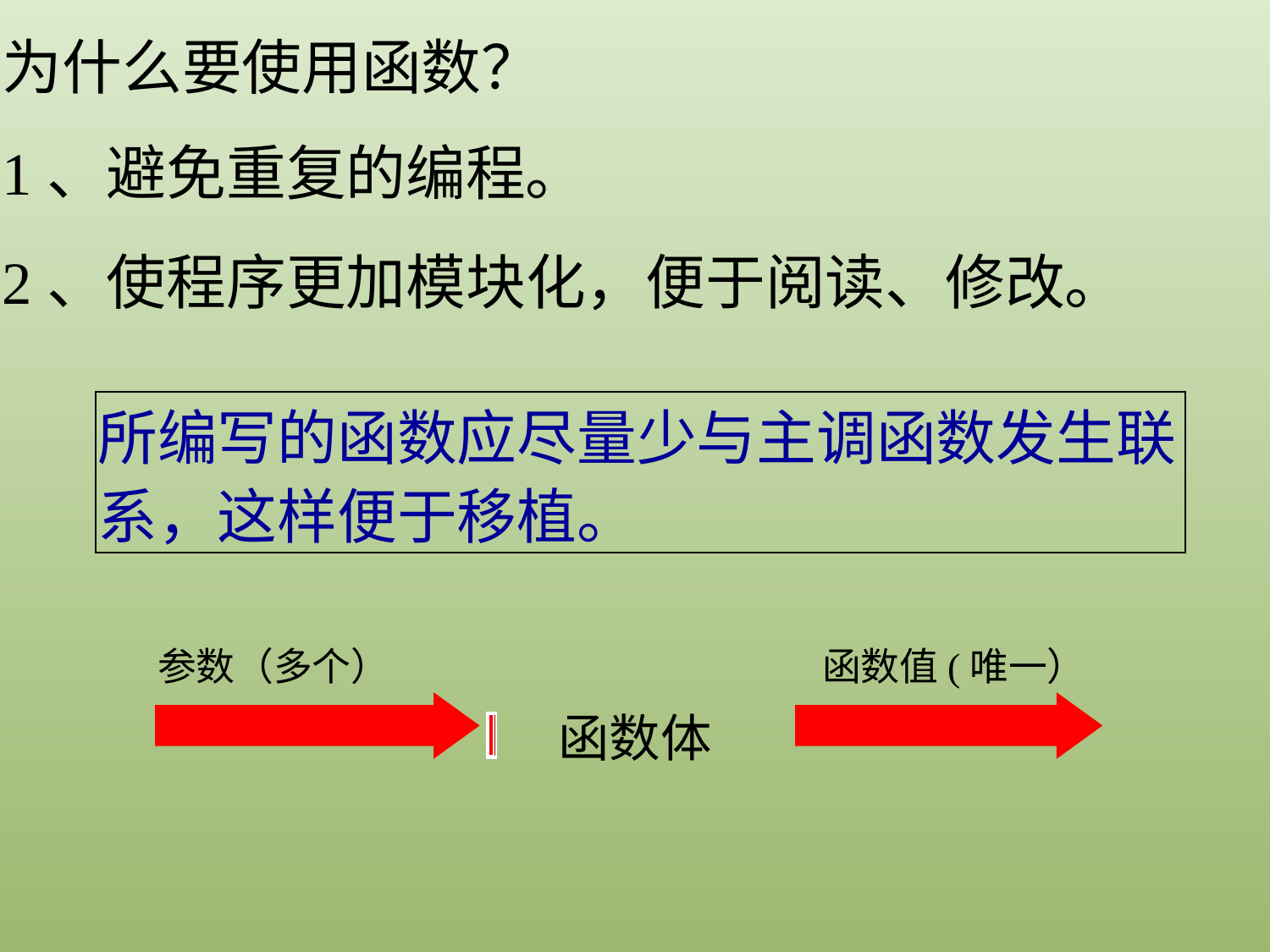

为什么要使用函数？
1、避免重复的编程。
2、使程序更加模块化，便于阅读、修改。
所编写的函数应尽量少与主调函数发生联系，这样便于移植。
参数（多个）

函数值(唯一）

函数体

170